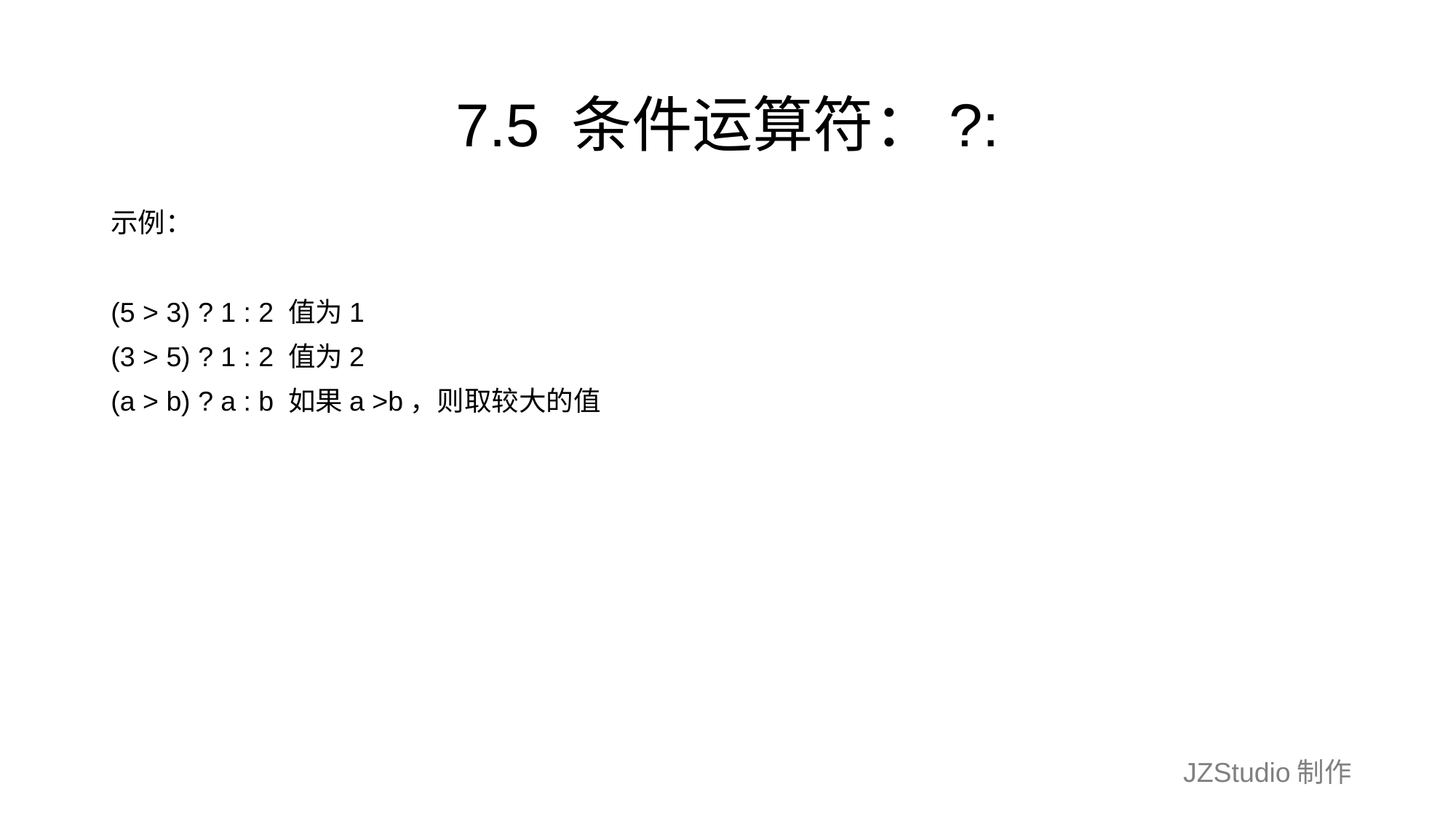

# 7.5 条件运算符：?:
示例：

(5 > 3) ? 1 : 2 值为1
(3 > 5) ? 1 : 2 值为2
(a > b) ? a : b 如果a >b，则取较大的值